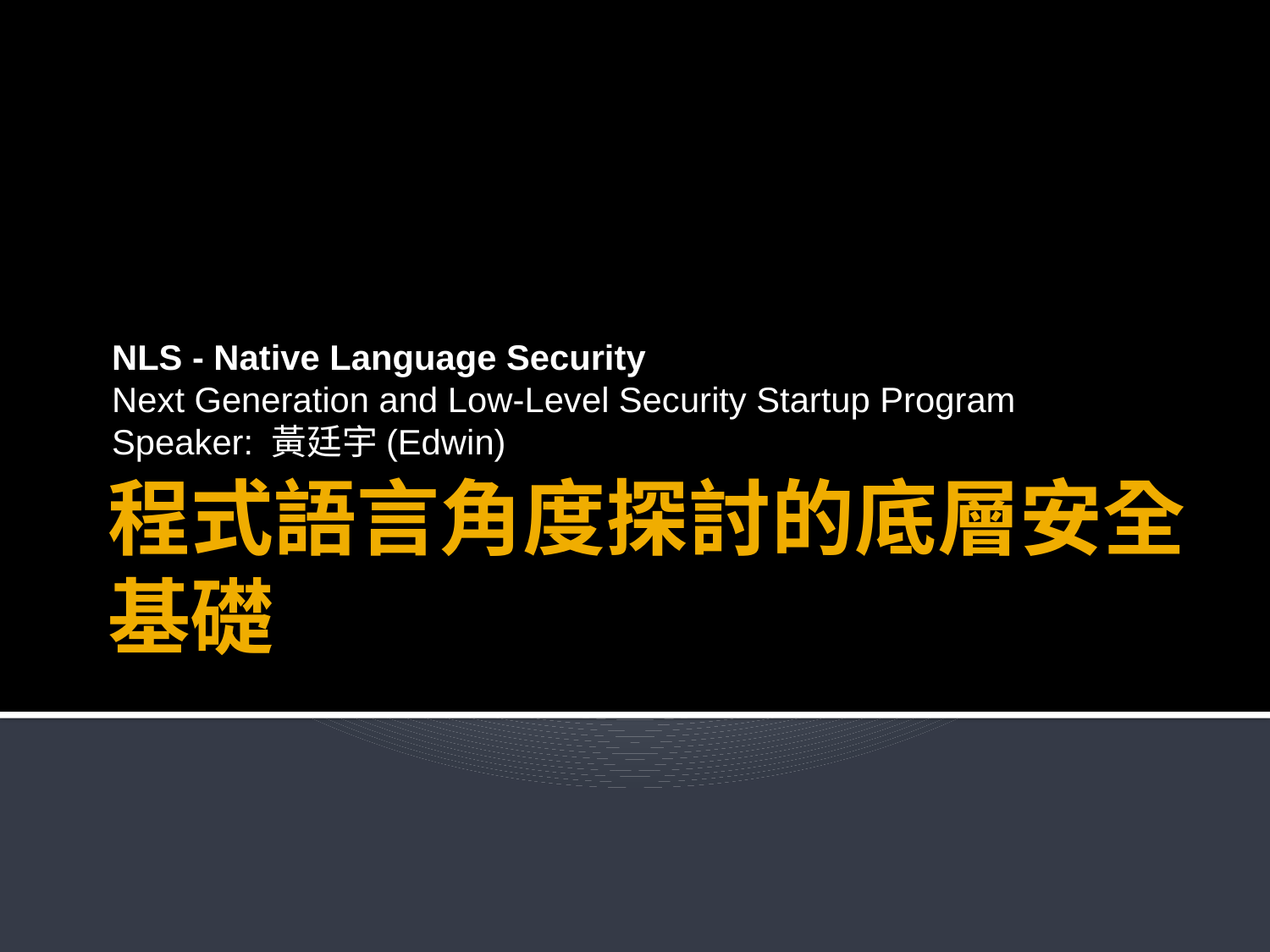

NLS - Native Language Security
Next Generation and Low-Level Security Startup Program
Speaker: 黃廷宇(Edwin)
# 程式語言角度探討的底層安全基礎